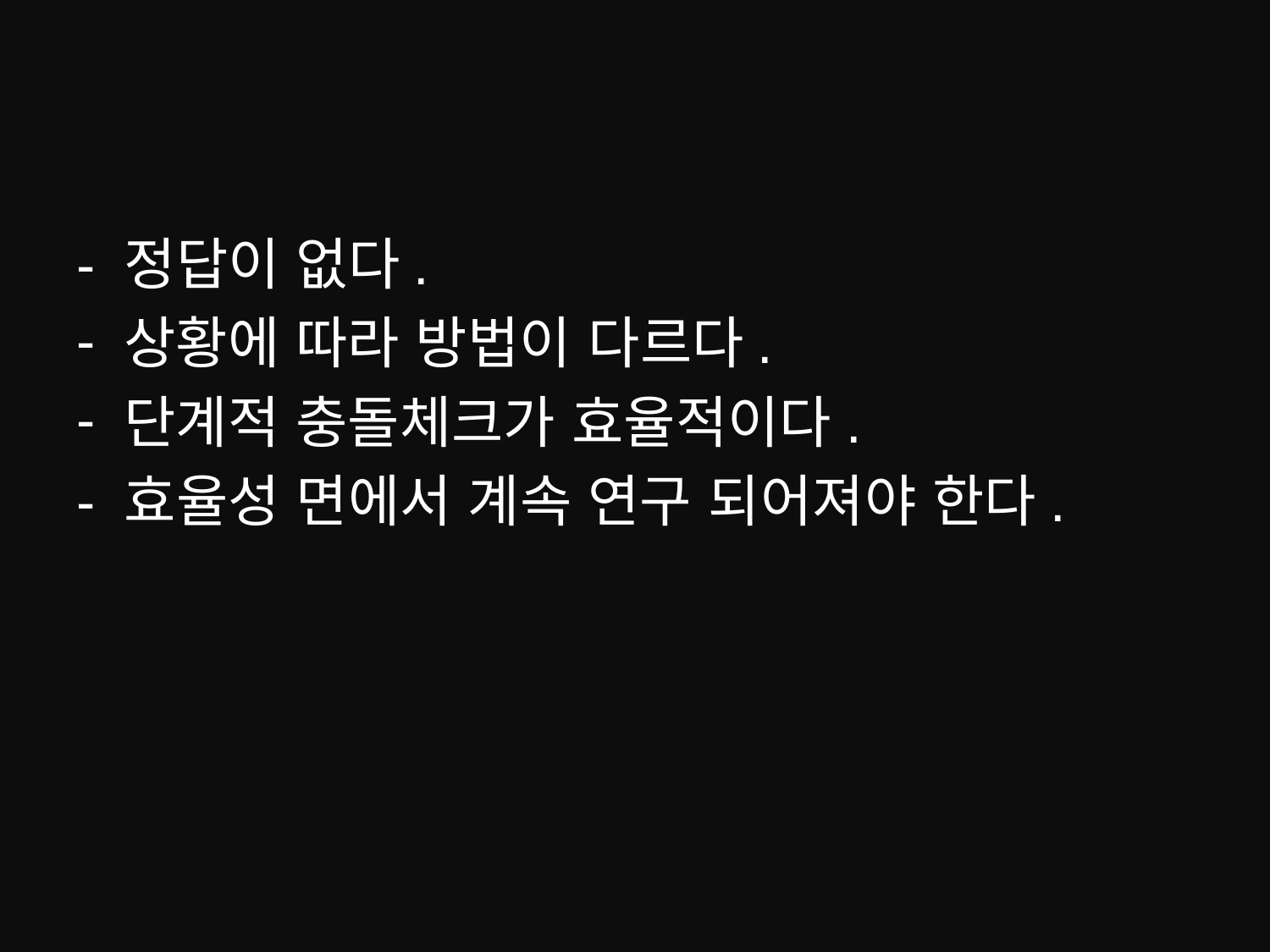

#
- 정답이 없다.
상황에 따라 방법이 다르다.
단계적 충돌체크가 효율적이다.
- 효율성 면에서 계속 연구 되어져야 한다.